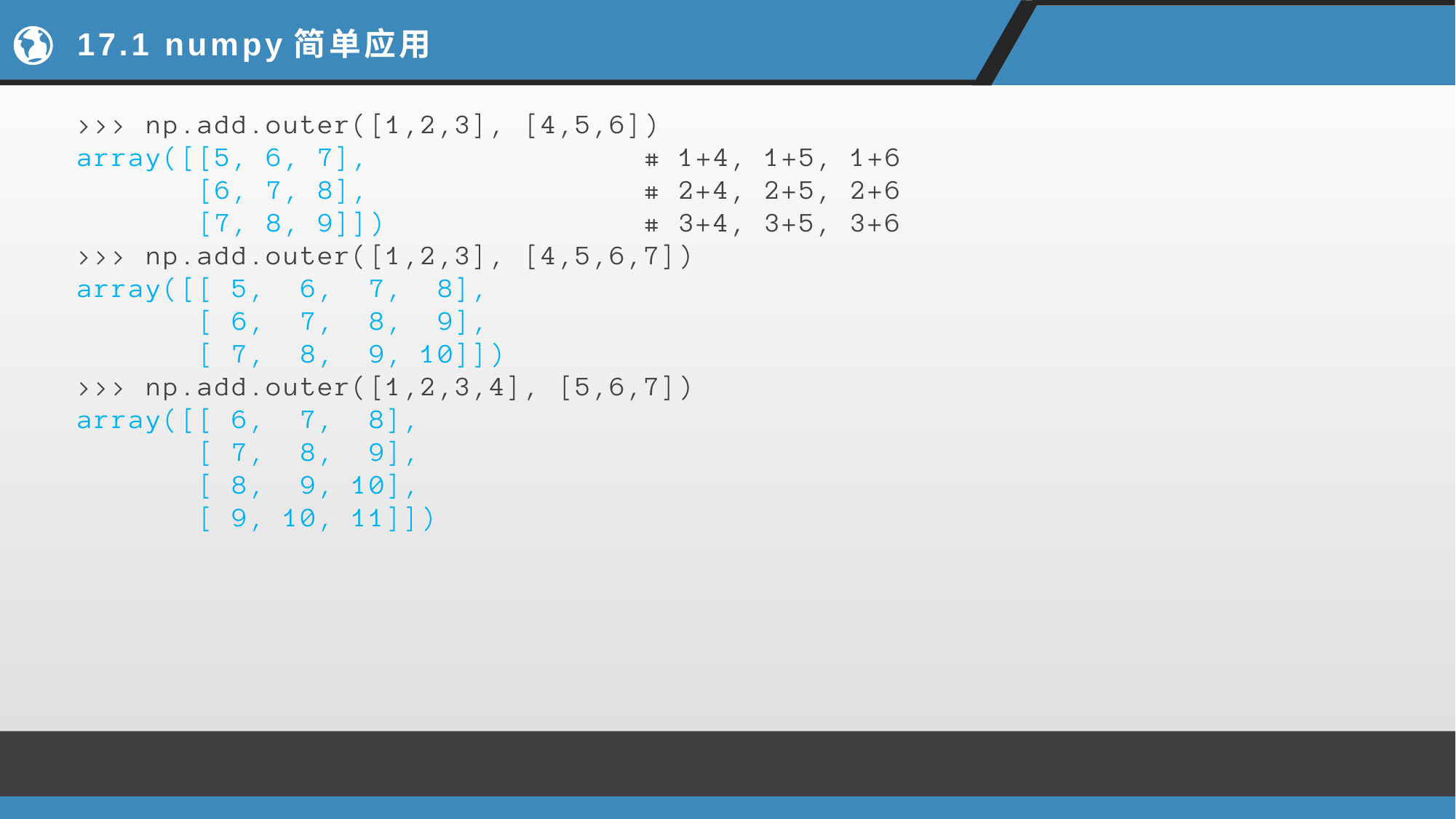

# 17.1 numpy简单应用

>>> np.add.outer([1,2,3], [4,5,6])
array([[5, 6, 7],                # 1+4, 1+5, 1+6
       [6, 7, 8],                # 2+4, 2+5, 2+6
       [7, 8, 9]])               # 3+4, 3+5, 3+6
>>> np.add.outer([1,2,3], [4,5,6,7])
array([[ 5,  6,  7,  8],
       [ 6,  7,  8,  9],
       [ 7,  8,  9, 10]])
>>> np.add.outer([1,2,3,4], [5,6,7])
array([[ 6,  7,  8],
       [ 7,  8,  9],
       [ 8,  9, 10],
       [ 9, 10, 11]])